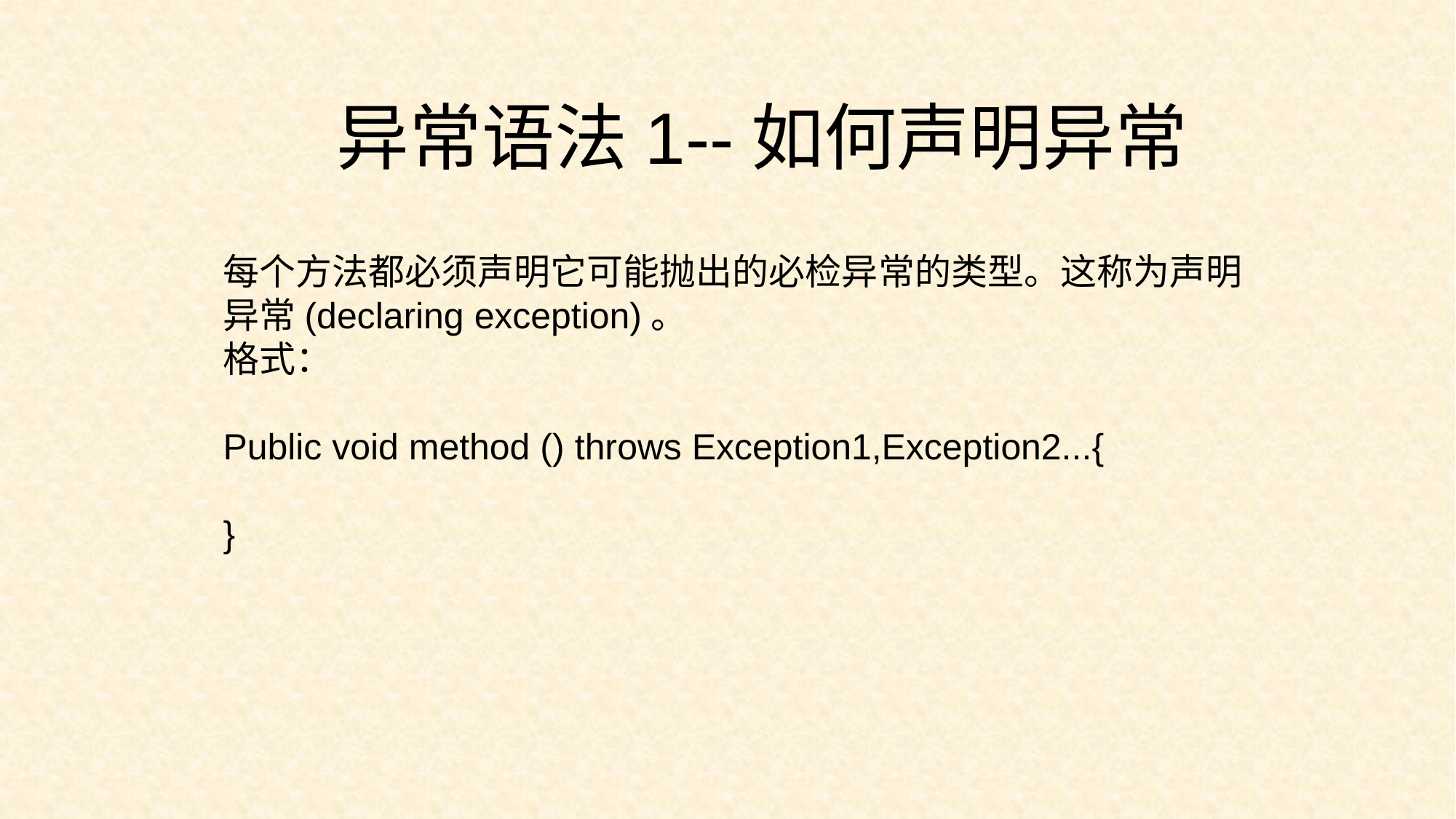

异常语法1--如何声明异常
每个方法都必须声明它可能抛出的必检异常的类型。这称为声明异常(declaring exception)。
格式：

Public void method () throws Exception1,Exception2...{

}